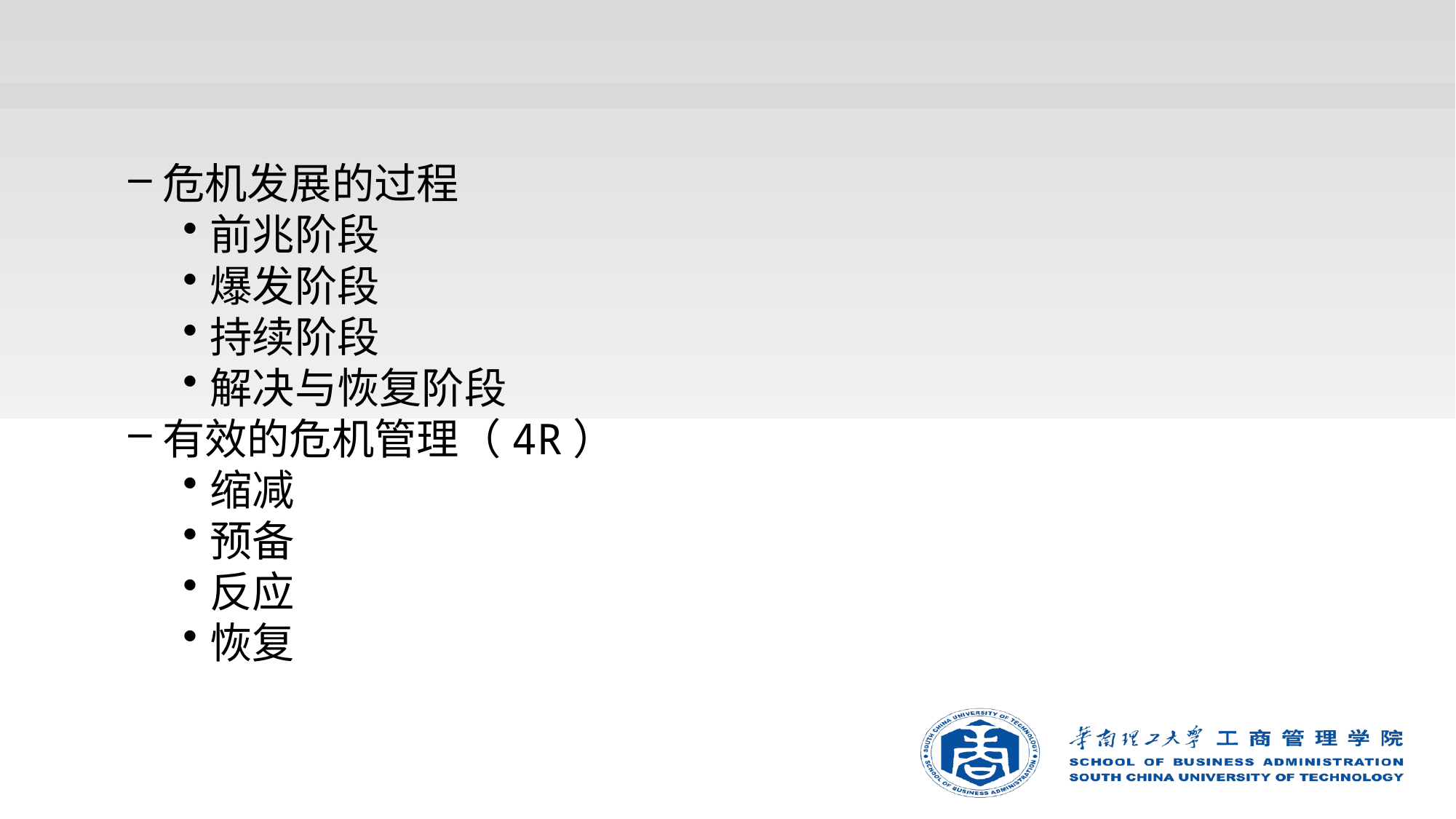

#
危机发展的过程
前兆阶段
爆发阶段
持续阶段
解决与恢复阶段
有效的危机管理（4R）
缩减
预备
反应
恢复